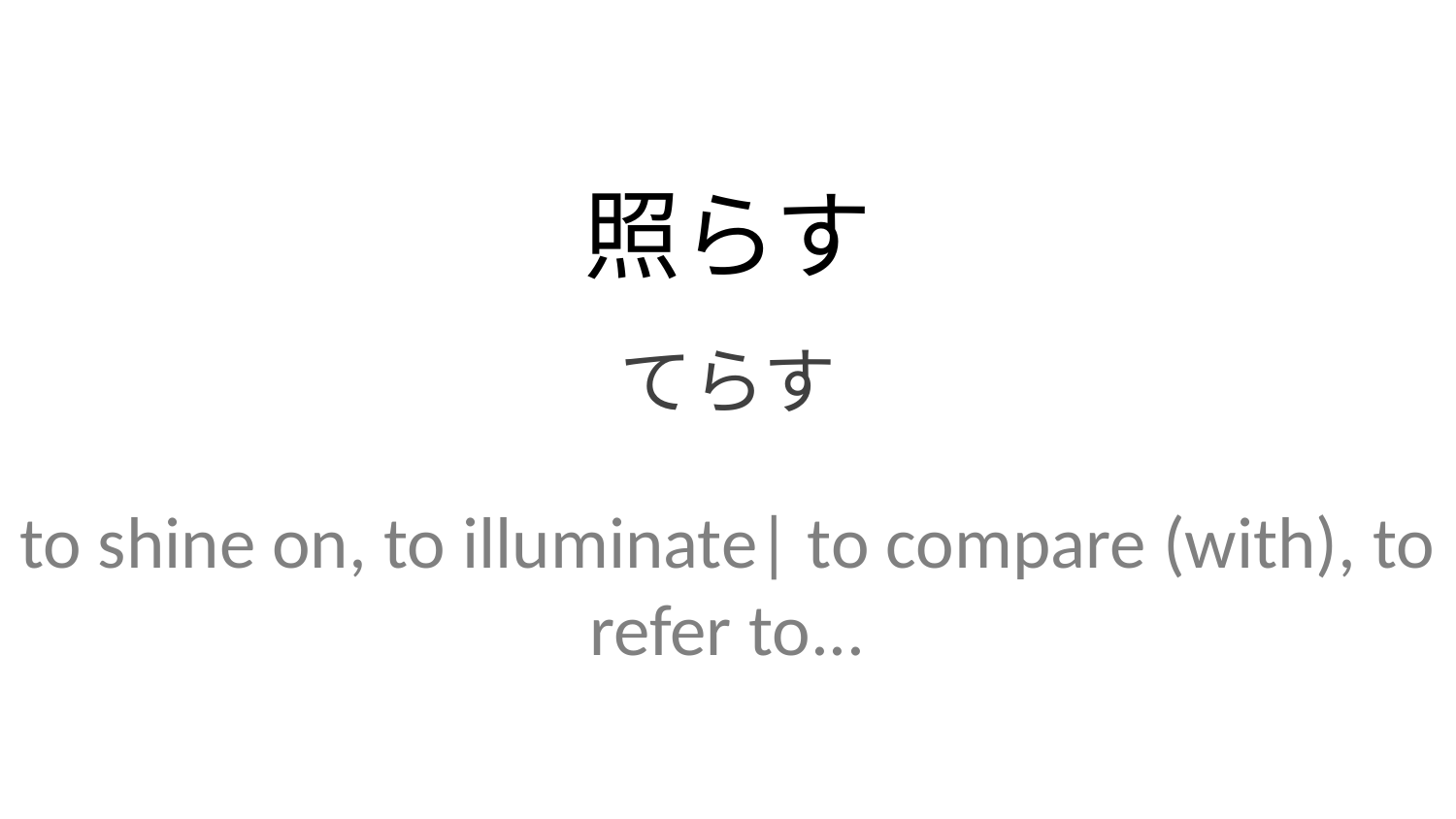

照らす

てらす
to shine on, to illuminate| to compare (with), to refer to...